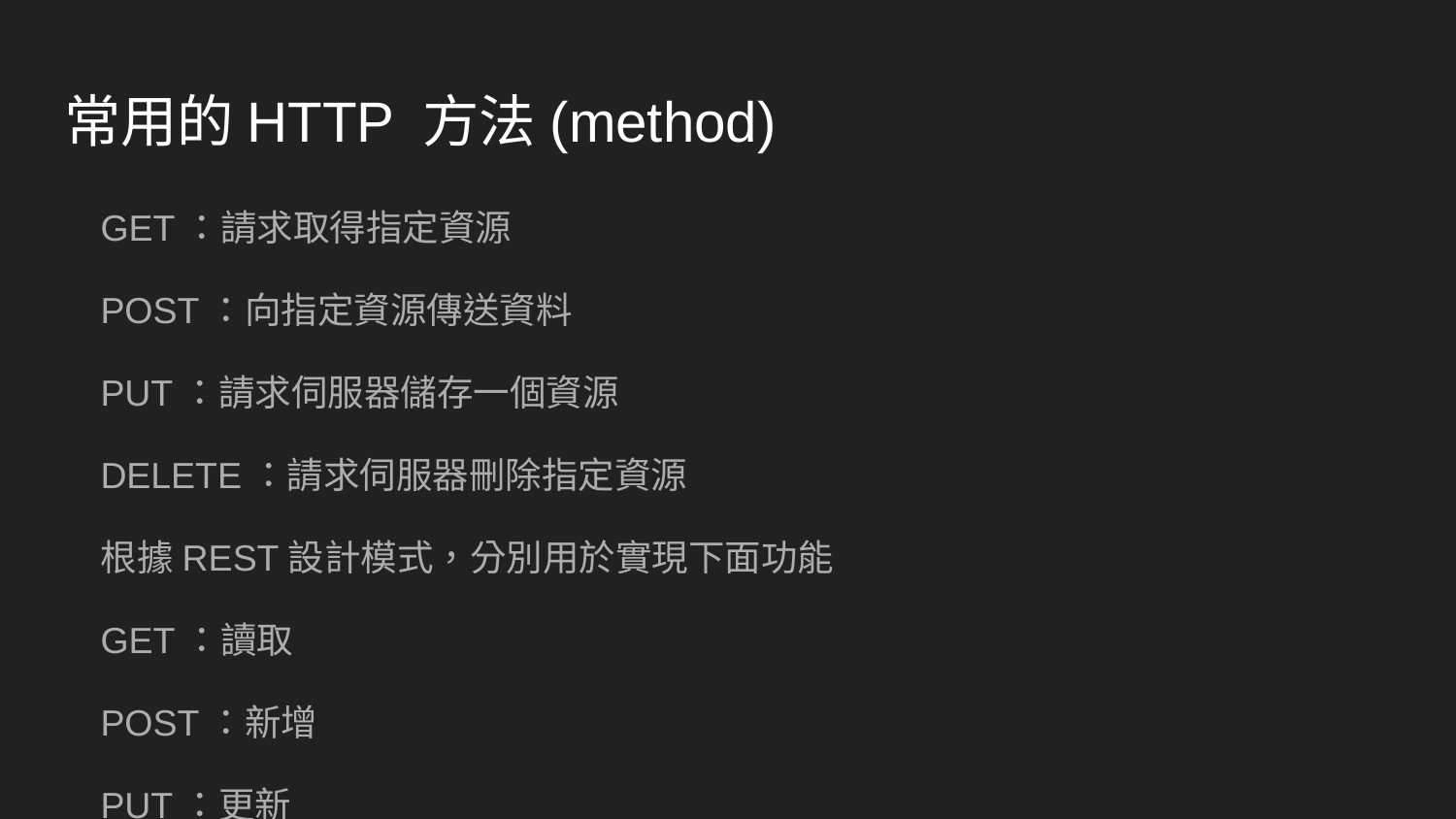

# 常用的HTTP 方法(method)
GET：請求取得指定資源
POST：向指定資源傳送資料
PUT：請求伺服器儲存一個資源
DELETE：請求伺服器刪除指定資源
根據REST設計模式，分別用於實現下面功能
GET：讀取
POST：新增
PUT：更新
DETELE：刪除